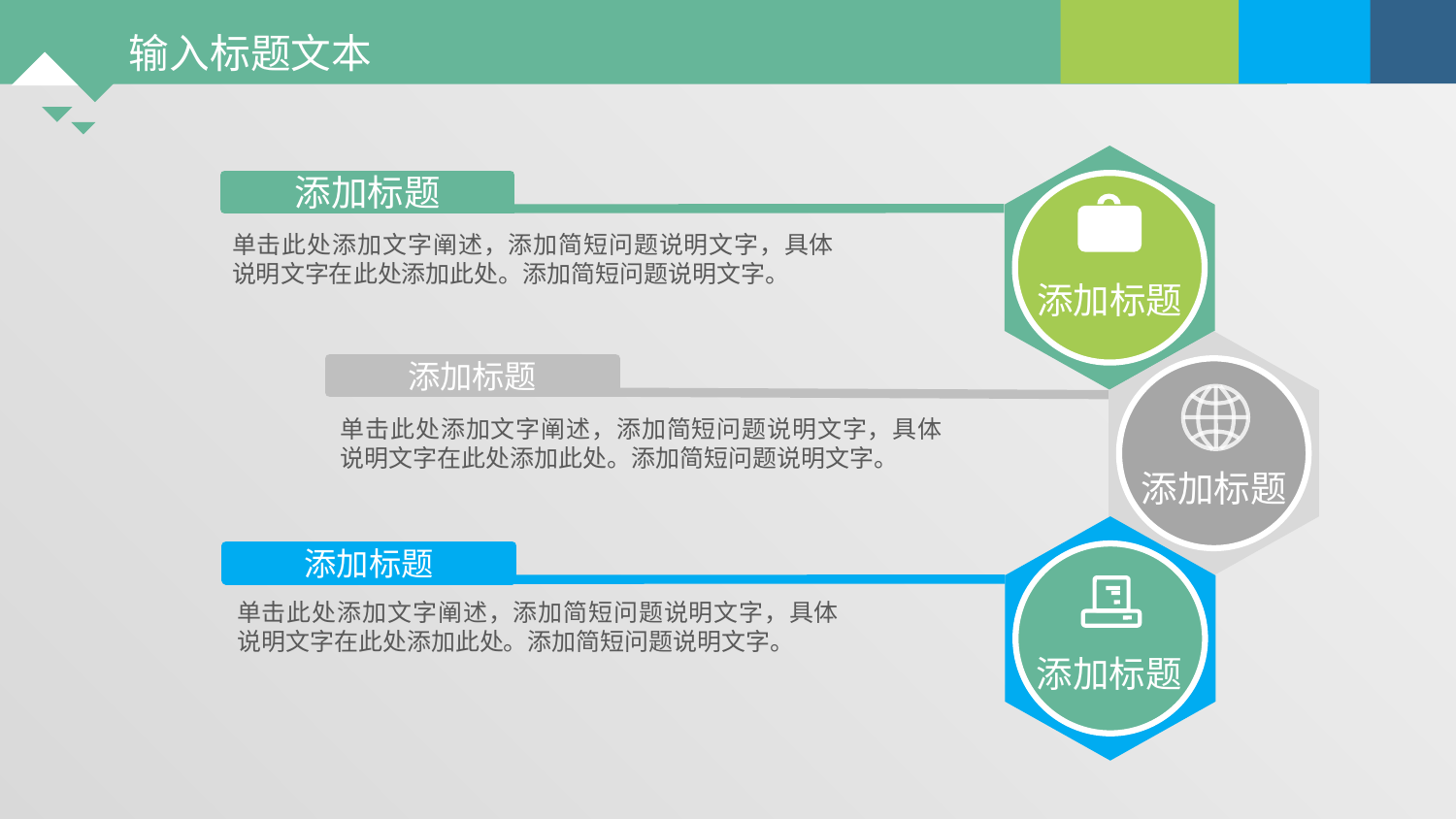

添加标题
添加标题
单击此处添加文字阐述，添加简短问题说明文字，具体说明文字在此处添加此处。添加简短问题说明文字。

添加标题
添加标题
单击此处添加文字阐述，添加简短问题说明文字，具体说明文字在此处添加此处。添加简短问题说明文字。

添加标题
添加标题
单击此处添加文字阐述，添加简短问题说明文字，具体说明文字在此处添加此处。添加简短问题说明文字。